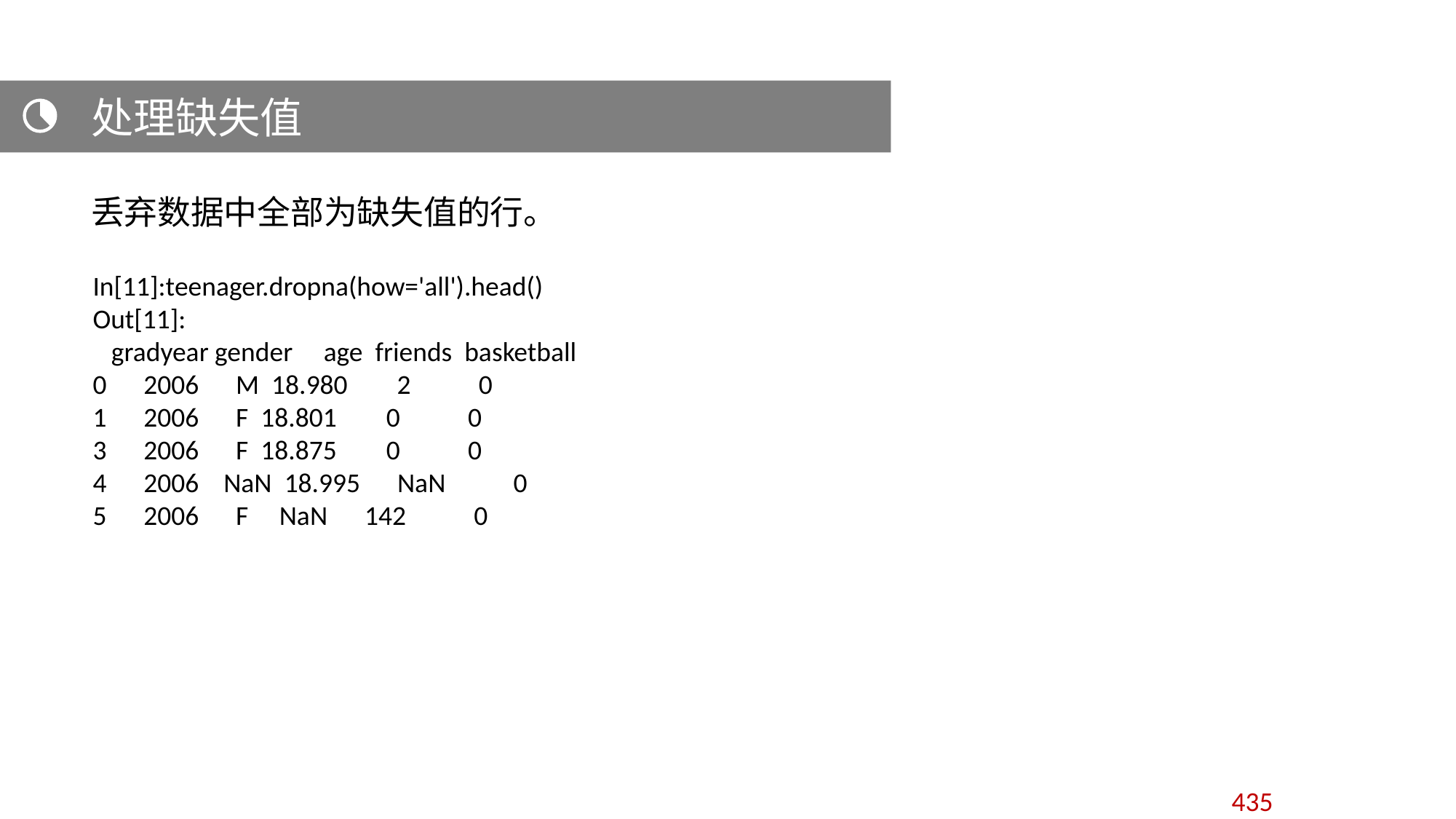

处理缺失值

丢弃数据中全部为缺失值的行。
In[11]:teenager.dropna(how='all').head()
Out[11]:
   gradyear gender     age  friends  basketball
0      2006      M  18.980        2           0
1      2006      F  18.801        0           0
3      2006      F  18.875        0           0
4      2006    NaN  18.995      NaN           0
5      2006      F     NaN      142           0

435